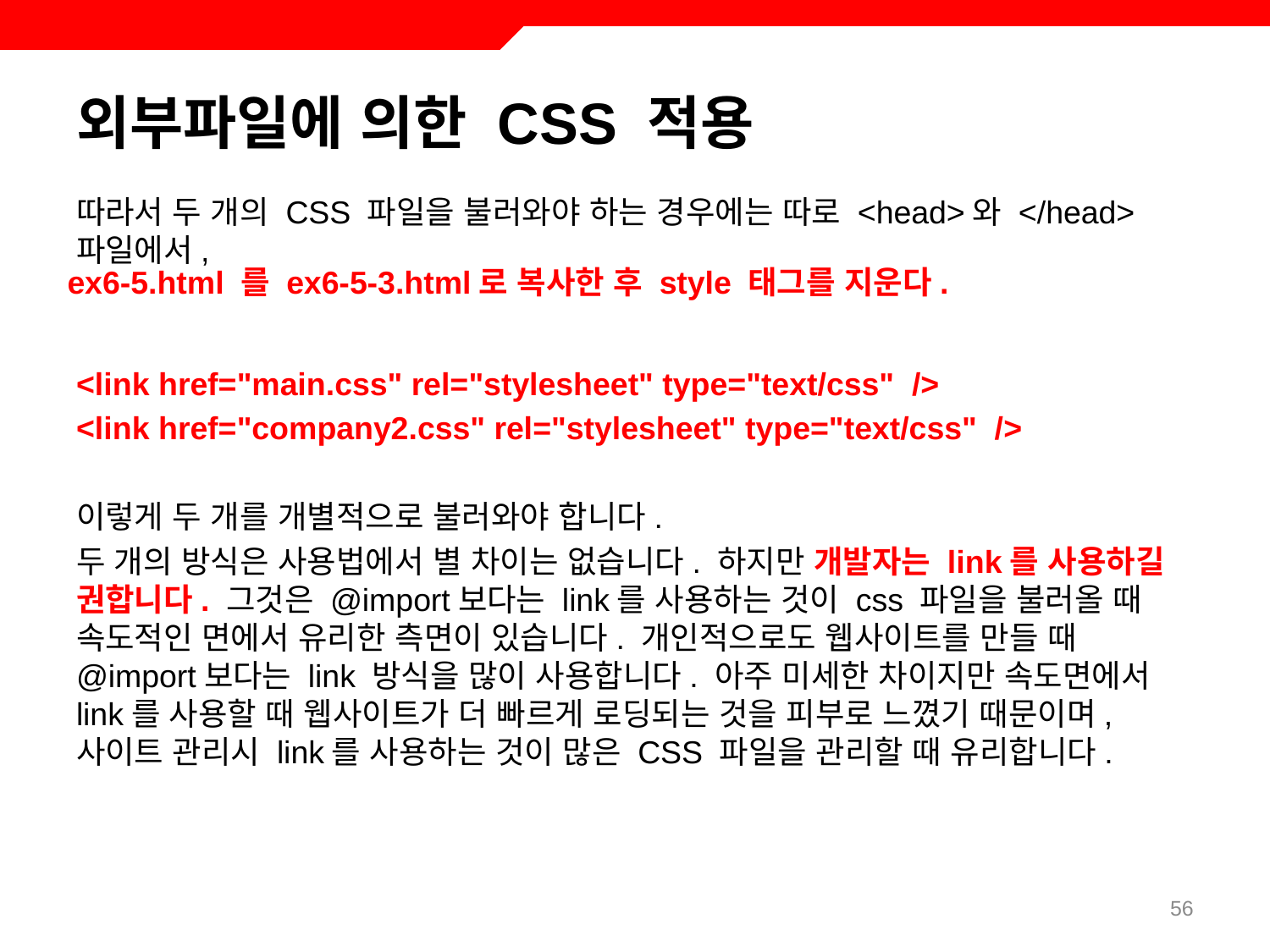

# 외부파일에 의한 CSS 적용
따라서 두 개의 CSS 파일을 불러와야 하는 경우에는 따로 <head>와 </head> 파일에서,

<link href="main.css" rel="stylesheet" type="text/css"  />
<link href="company2.css" rel="stylesheet" type="text/css"  />

이렇게 두 개를 개별적으로 불러와야 합니다.
두 개의 방식은 사용법에서 별 차이는 없습니다. 하지만 개발자는 link를 사용하길 권합니다. 그것은 @import보다는 link를 사용하는 것이 css 파일을 불러올 때 속도적인 면에서 유리한 측면이 있습니다. 개인적으로도 웹사이트를 만들 때 @import보다는 link 방식을 많이 사용합니다. 아주 미세한 차이지만 속도면에서 link를 사용할 때 웹사이트가 더 빠르게 로딩되는 것을 피부로 느꼈기 때문이며, 사이트 관리시 link를 사용하는 것이 많은 CSS 파일을 관리할 때 유리합니다.

ex6-5.html 를 ex6-5-3.html로 복사한 후 style 태그를 지운다.
56